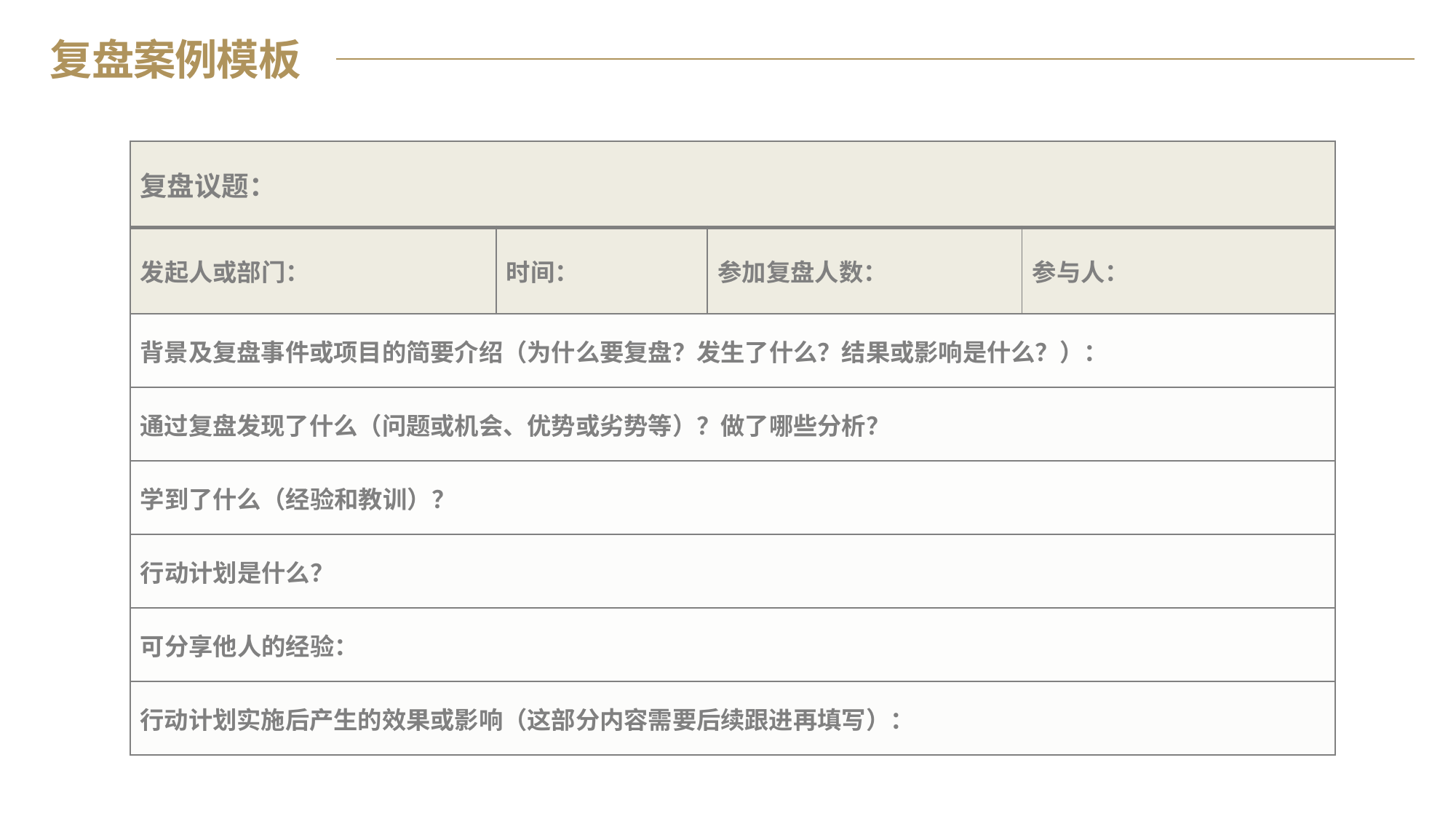

复盘案例模板
| 复盘议题： |  |  |  |
| --- | --- | --- | --- |
| 发起人或部门： | 时间： | 参加复盘人数： | 参与人： |
| 背景及复盘事件或项目的简要介绍（为什么要复盘？发生了什么？结果或影响是什么？）： |  |  |  |
| 通过复盘发现了什么（问题或机会、优势或劣势等）？做了哪些分析？ |  |  |  |
| 学到了什么（经验和教训）？ |  |  |  |
| 行动计划是什么？ |  |  |  |
| 可分享他人的经验： |  |  |  |
| 行动计划实施后产生的效果或影响（这部分内容需要后续跟进再填写）： |  |  |  |